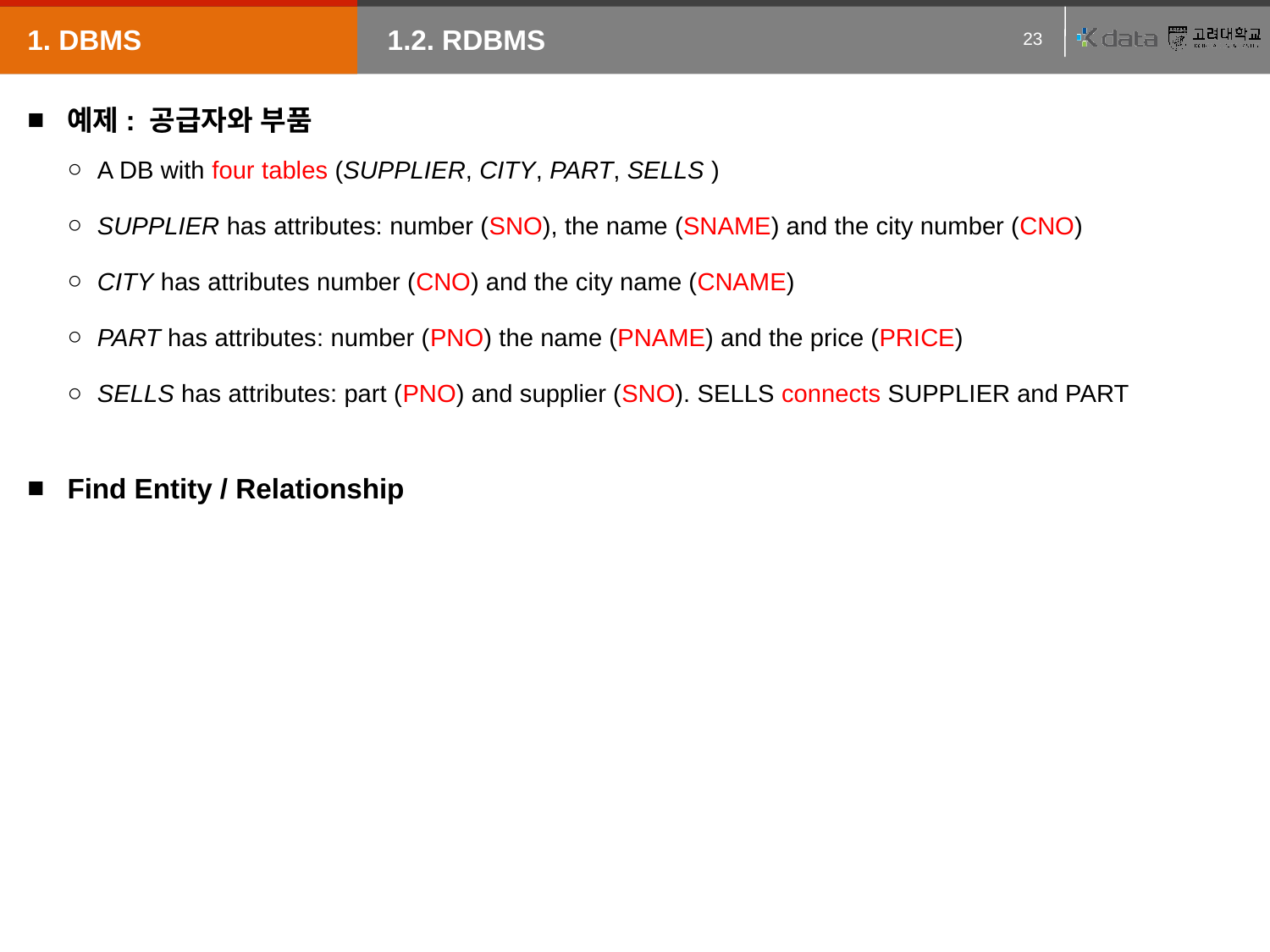

1. DBMS
1.2. RDBMS
예제: 공급자와 부품
A DB with four tables (SUPPLIER, CITY, PART, SELLS )
SUPPLIER has attributes: number (SNO), the name (SNAME) and the city number (CNO)
CITY has attributes number (CNO) and the city name (CNAME)
PART has attributes: number (PNO) the name (PNAME) and the price (PRICE)
SELLS has attributes: part (PNO) and supplier (SNO). SELLS connects SUPPLIER and PART

Find Entity / Relationship